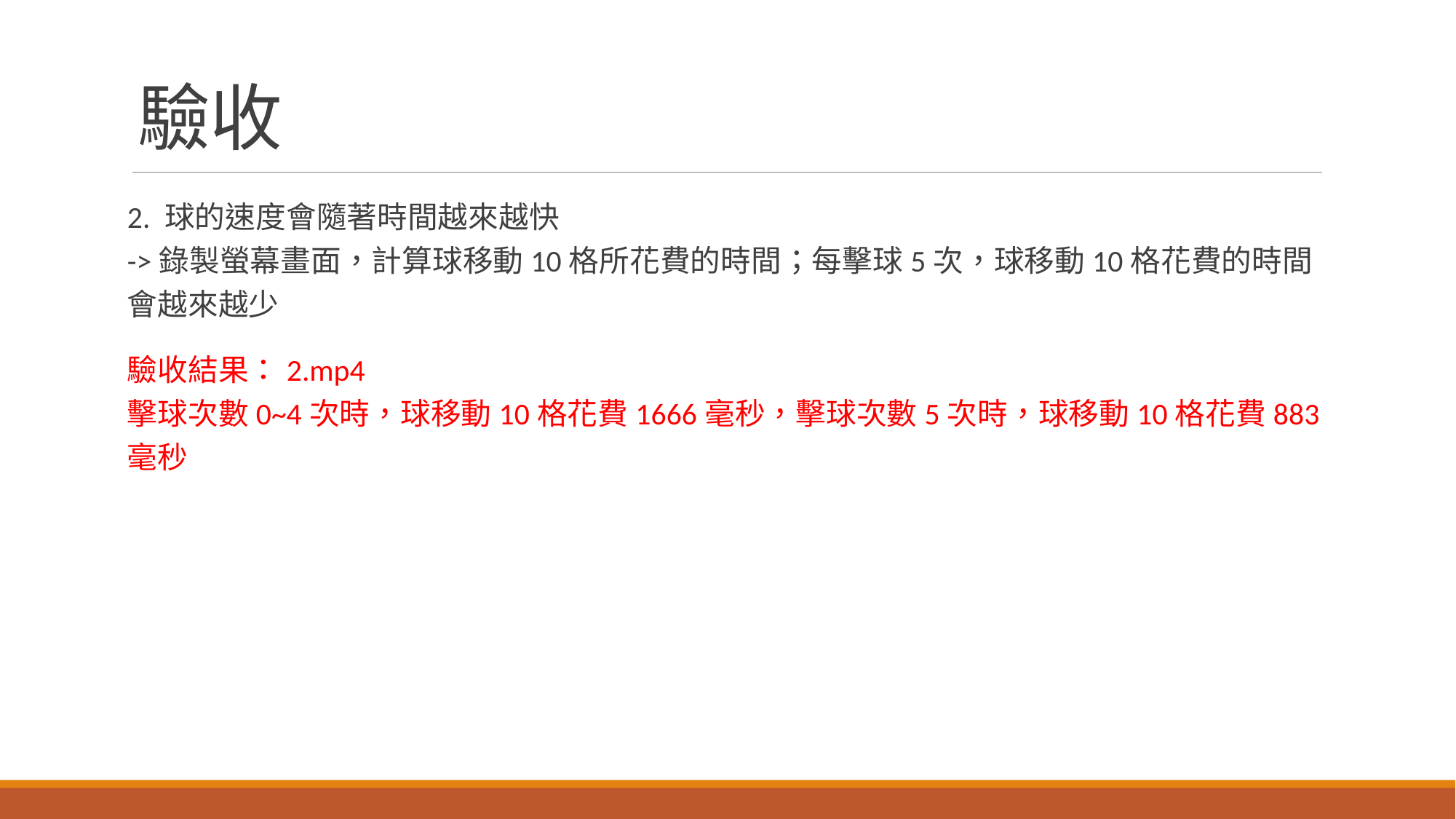

# 驗收
2. 球的速度會隨著時間越來越快
->錄製螢幕畫面，計算球移動10格所花費的時間；每擊球5次，球移動10格花費的時間會越來越少
驗收結果：2.mp4
擊球次數0~4次時，球移動10格花費1666毫秒，擊球次數5次時，球移動10格花費883毫秒